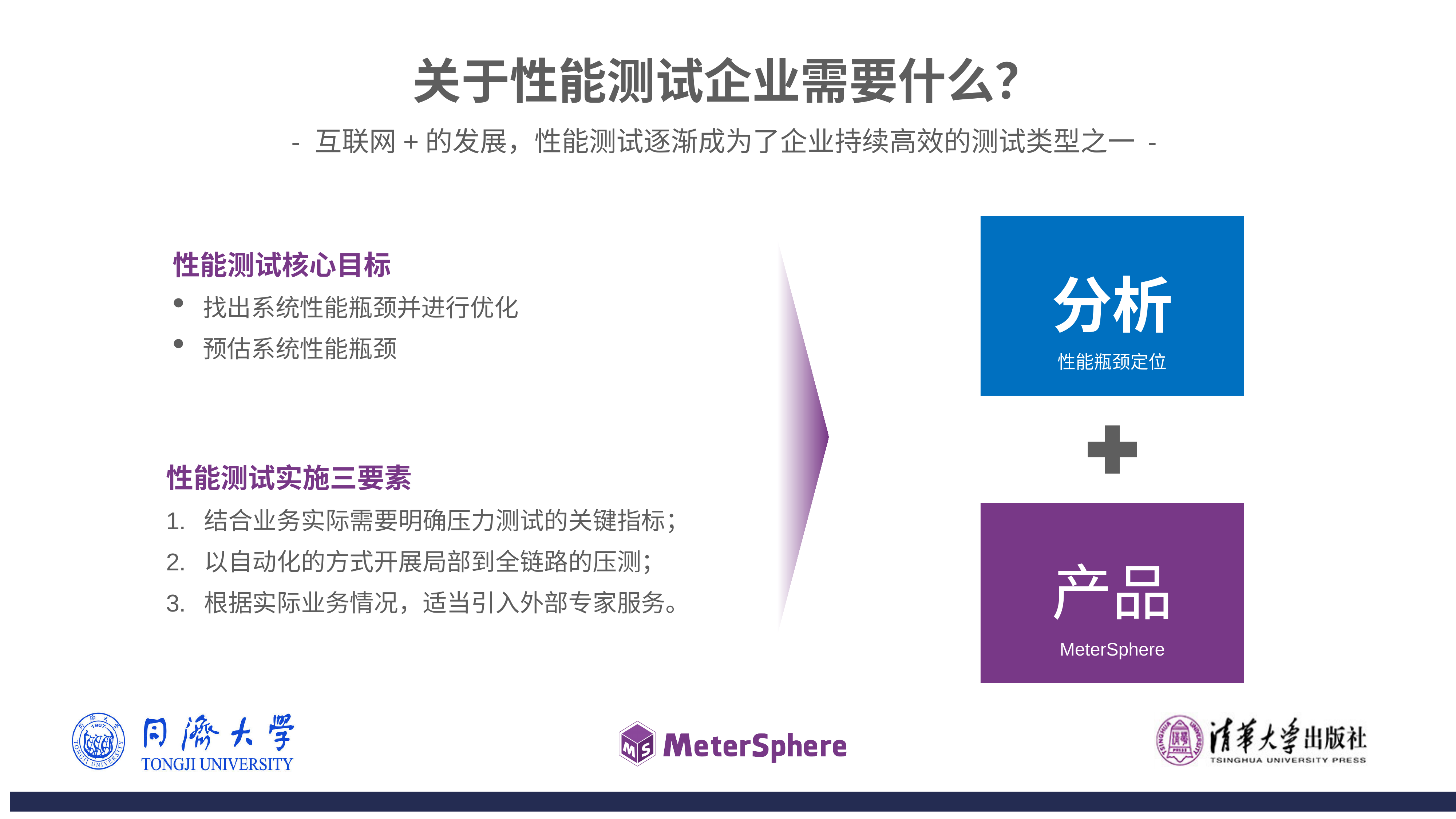

关于性能测试企业需要什么？
- 互联网+的发展，性能测试逐渐成为了企业持续高效的测试类型之一 -

分析
性能瓶颈定位

产品
MeterSphere
性能测试核心目标
找出系统性能瓶颈并进行优化
预估系统性能瓶颈

性能测试实施三要素
结合业务实际需要明确压力测试的关键指标；
以自动化的方式开展局部到全链路的压测；
根据实际业务情况，适当引入外部专家服务。